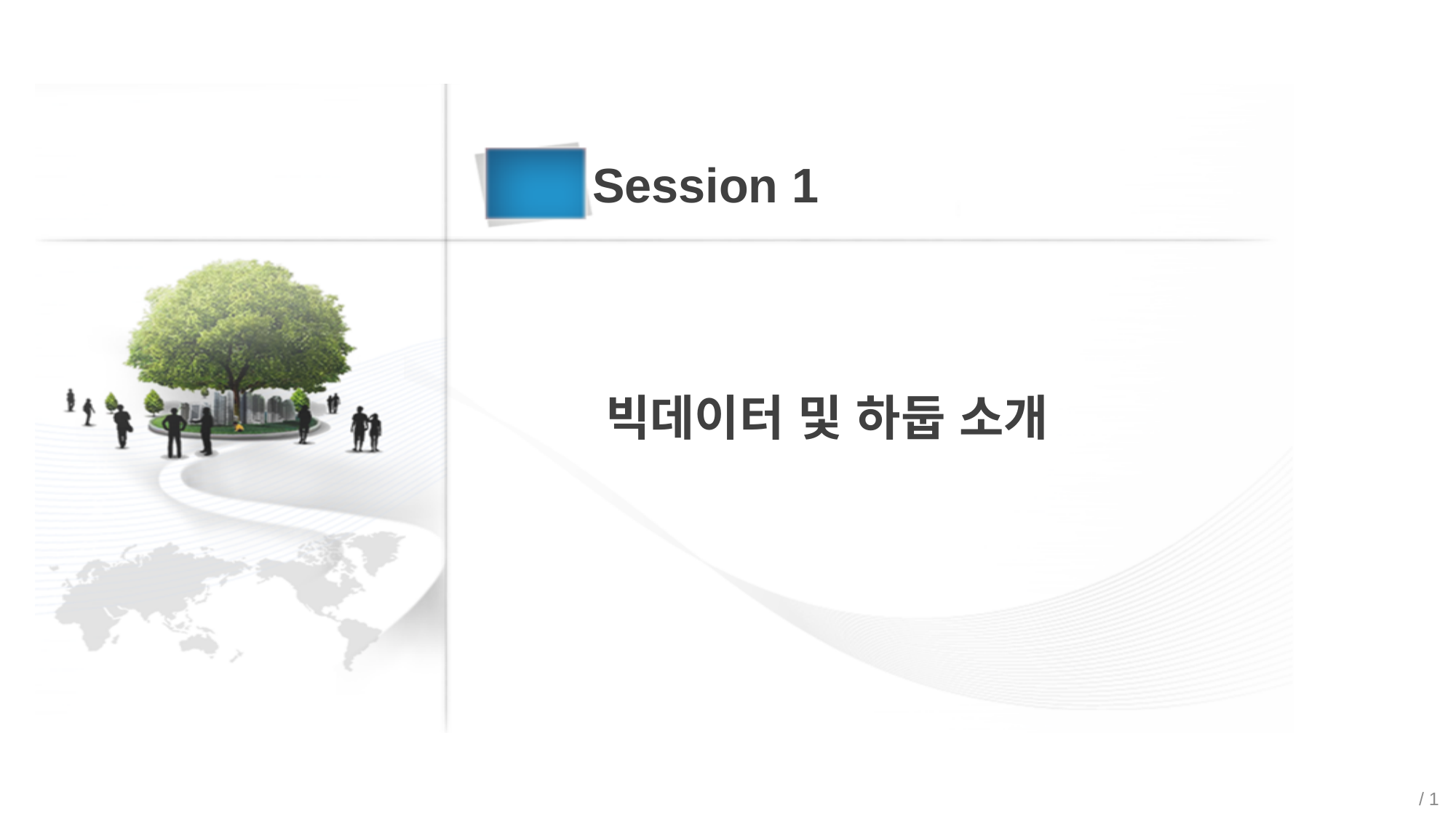

Session 1
빅데이터 및 하둡 소개
/ 1